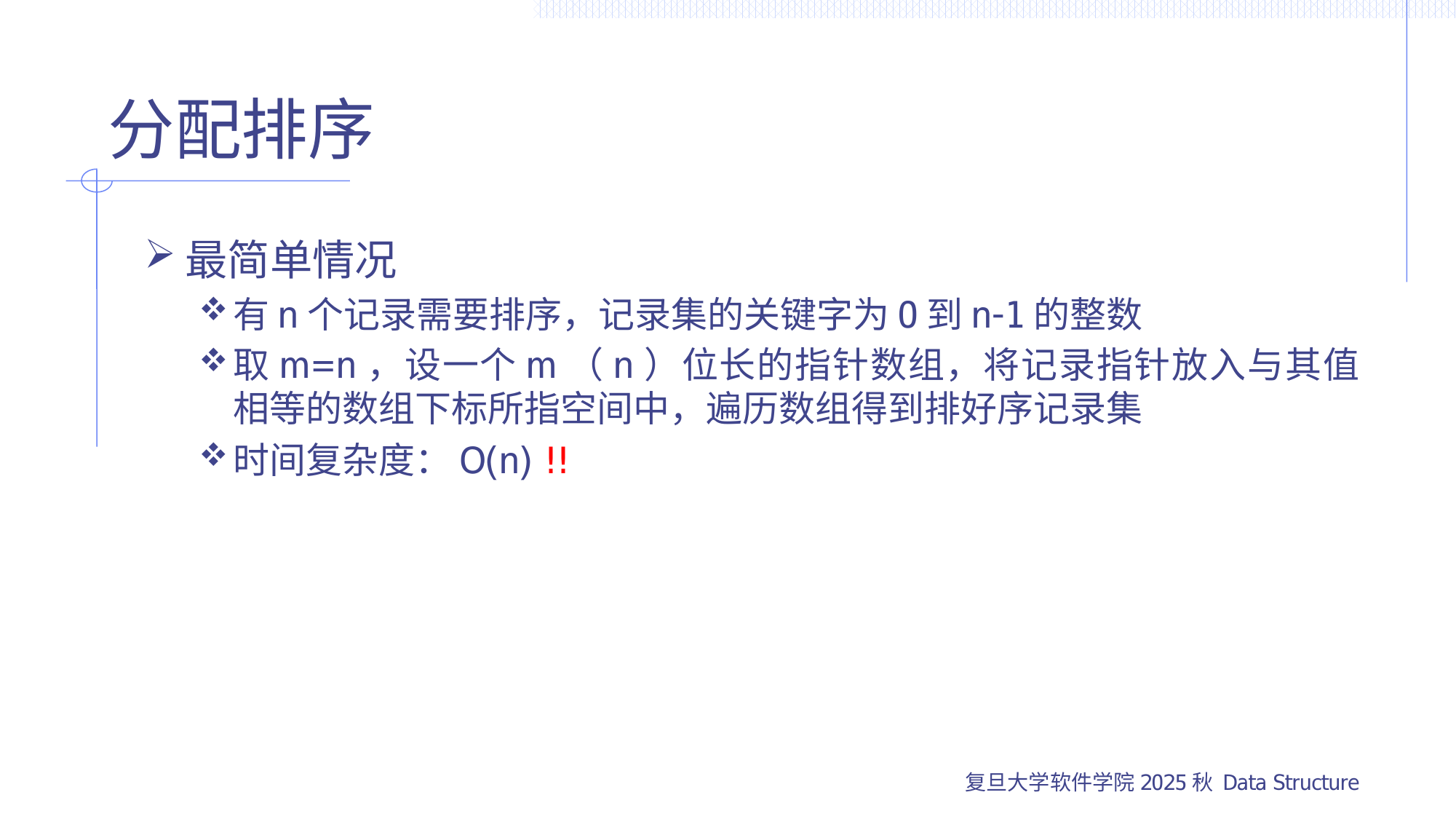

# 分配排序
最简单情况
有n个记录需要排序，记录集的关键字为0到n-1的整数
取m=n，设一个m（n）位长的指针数组，将记录指针放入与其值相等的数组下标所指空间中，遍历数组得到排好序记录集
时间复杂度：O(n) !!